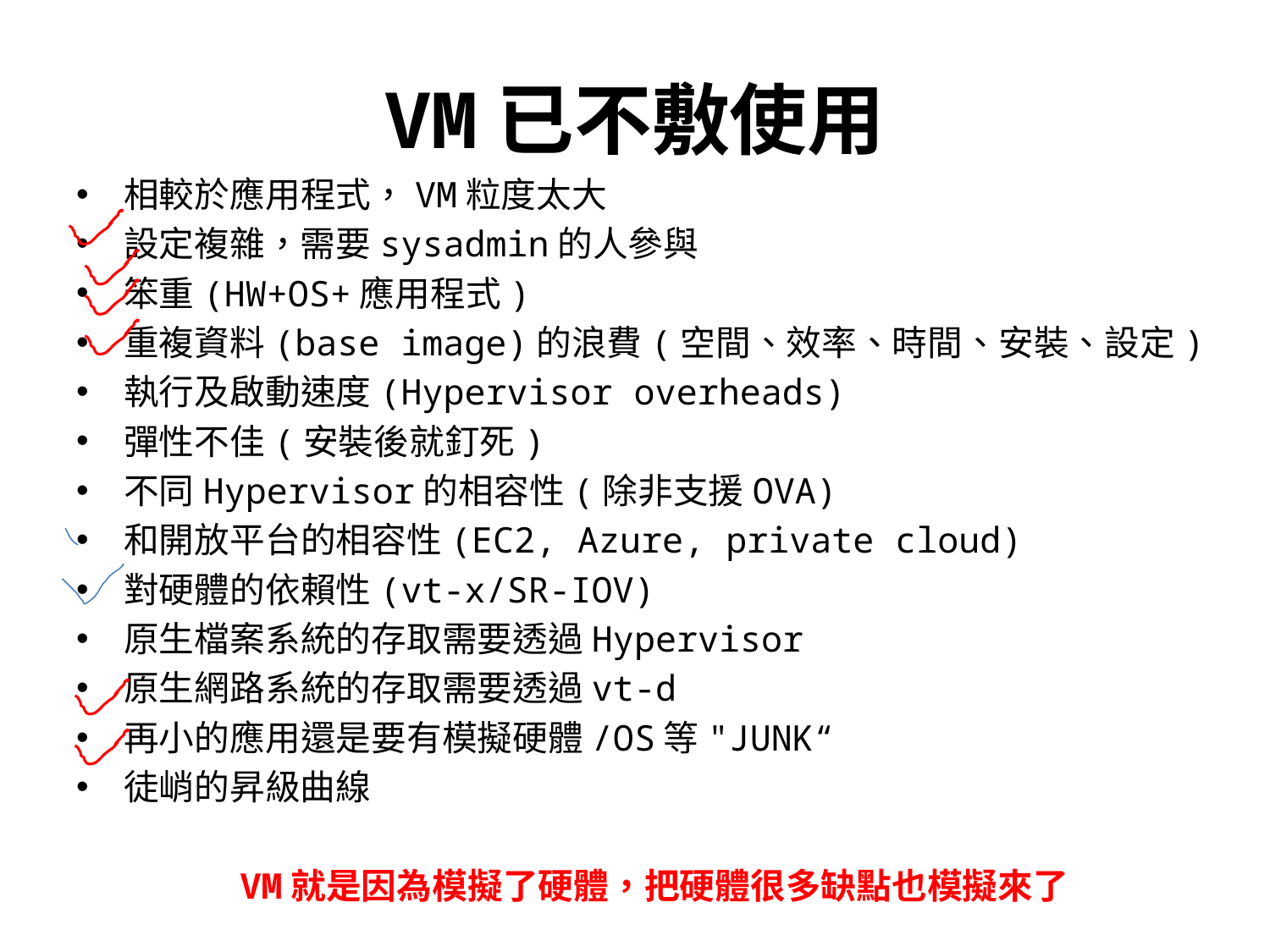

# VM已不敷使用
相較於應用程式，VM粒度太大
設定複雜，需要sysadmin的人參與
笨重(HW+OS+應用程式)
重複資料(base image)的浪費(空間、效率、時間、安裝、設定)
執行及啟動速度(Hypervisor overheads)
彈性不佳(安裝後就釘死)
不同Hypervisor的相容性(除非支援OVA)
和開放平台的相容性(EC2, Azure, private cloud)
對硬體的依賴性(vt-x/SR-IOV)
原生檔案系統的存取需要透過Hypervisor
原生網路系統的存取需要透過vt-d
再小的應用還是要有模擬硬體/OS等"JUNK“
徒峭的昇級曲線

VM就是因為模擬了硬體，把硬體很多缺點也模擬來了